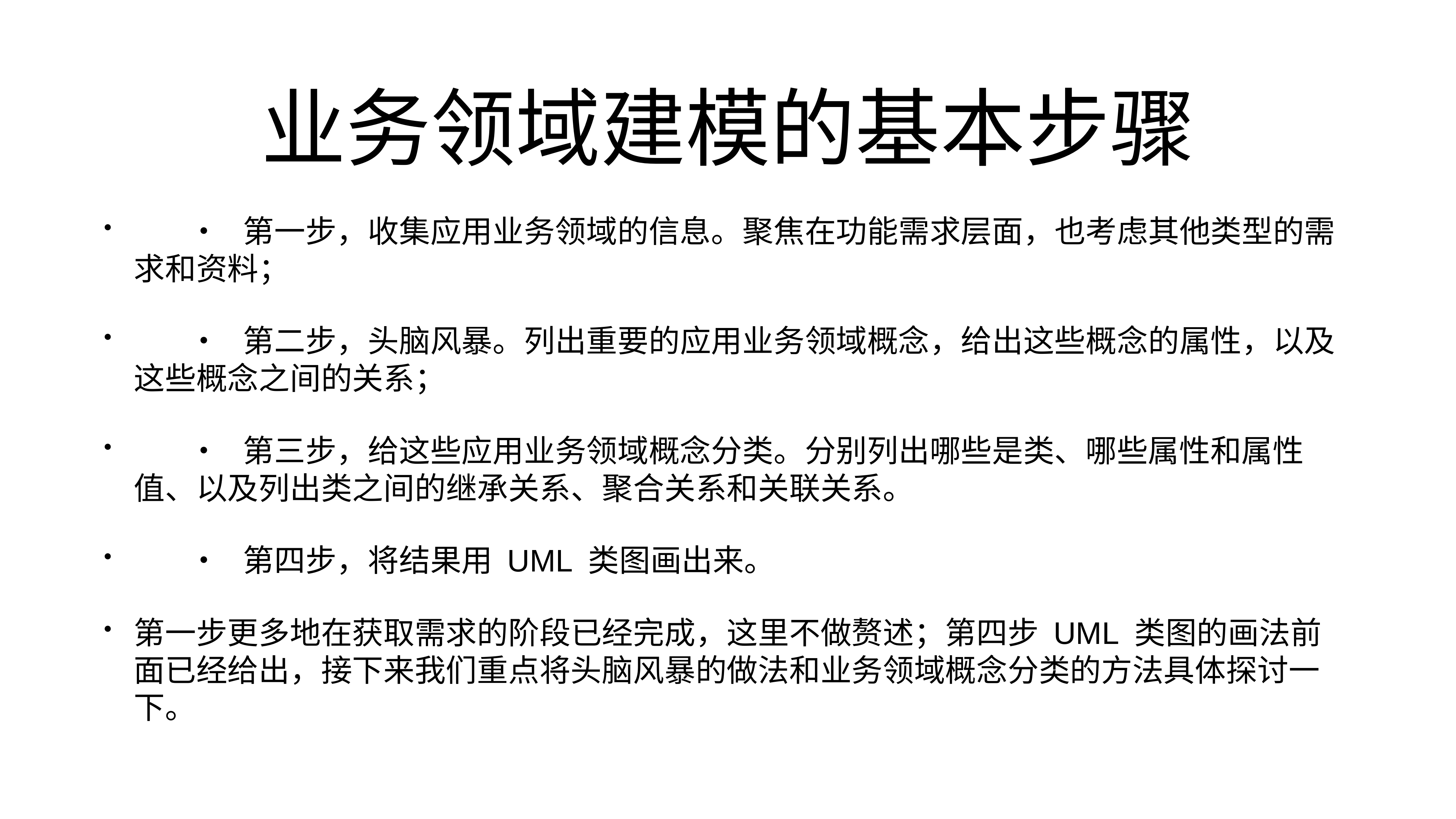

# 业务领域建模的基本步骤
	•	第一步，收集应用业务领域的信息。聚焦在功能需求层面，也考虑其他类型的需求和资料；
	•	第二步，头脑风暴。列出重要的应用业务领域概念，给出这些概念的属性，以及这些概念之间的关系；
	•	第三步，给这些应用业务领域概念分类。分别列出哪些是类、哪些属性和属性值、以及列出类之间的继承关系、聚合关系和关联关系。
	•	第四步，将结果用 UML 类图画出来。
第一步更多地在获取需求的阶段已经完成，这里不做赘述；第四步 UML 类图的画法前面已经给出，接下来我们重点将头脑风暴的做法和业务领域概念分类的方法具体探讨一下。